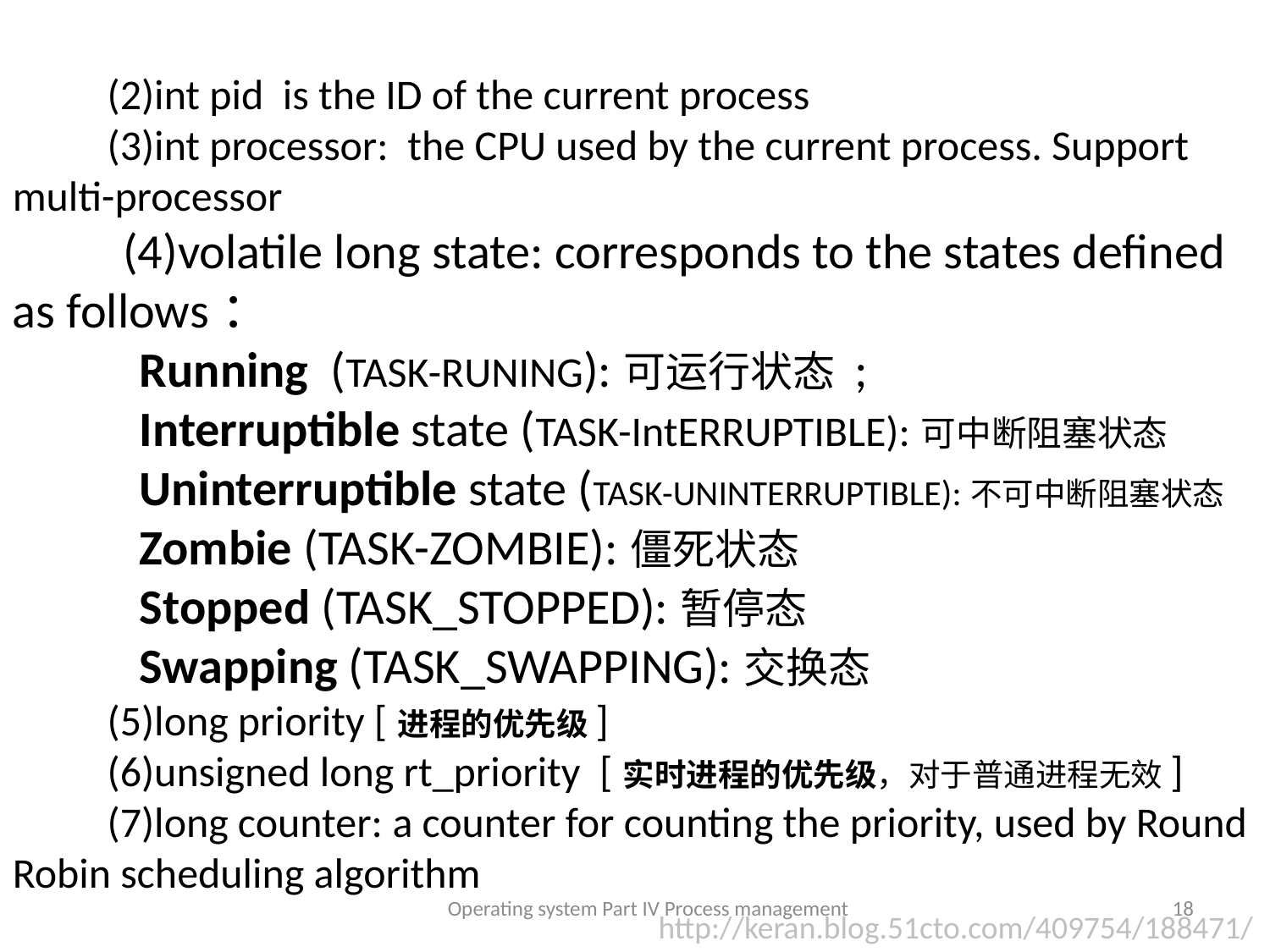

(2)int pid  is the ID of the current process
　　(3)int processor:  the CPU used by the current process. Support multi-processor
　　(4)volatile long state: corresponds to the states defined as follows：
　　	Running  (TASK-RUNING):可运行状态 ;
	Interruptible state (TASK-IntERRUPTIBLE):可中断阻塞状态
　　	Uninterruptible state (TASK-UNINTERRUPTIBLE):不可中断阻塞状态
　　	Zombie (TASK-ZOMBIE):僵死状态
　　	Stopped (TASK_STOPPED):暂停态
　　	Swapping (TASK_SWAPPING):交换态
　　(5)long priority [进程的优先级]
　　(6)unsigned long rt_priority  [实时进程的优先级，对于普通进程无效]
　　(7)long counter: a counter for counting the priority, used by Round Robin scheduling algorithm
Operating system Part IV Process management
18
http://keran.blog.51cto.com/409754/188471/